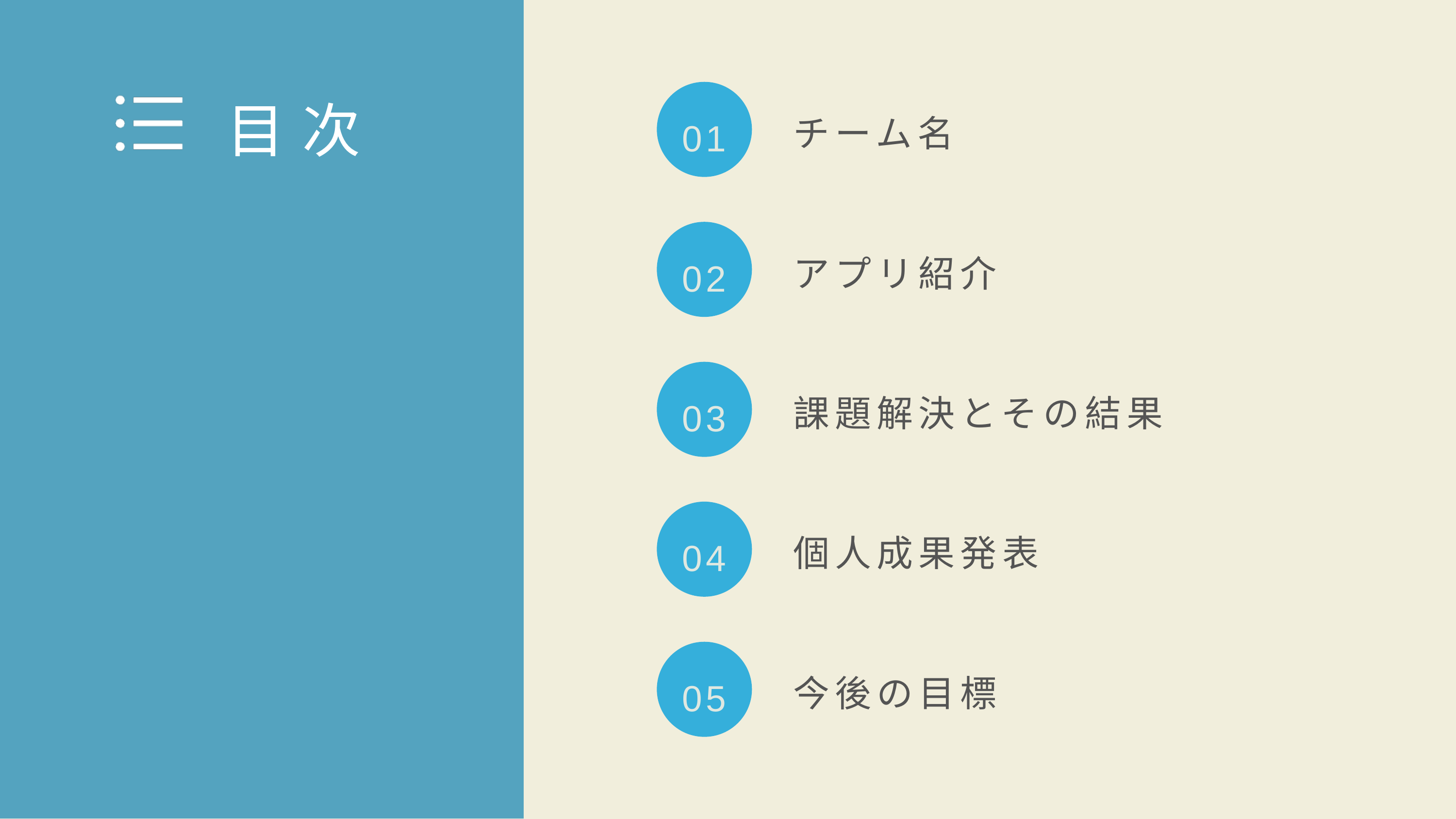

目次

チーム名
01

アプリ紹介
02

課題解決とその結果
03

個人成果発表
04

今後の目標
05